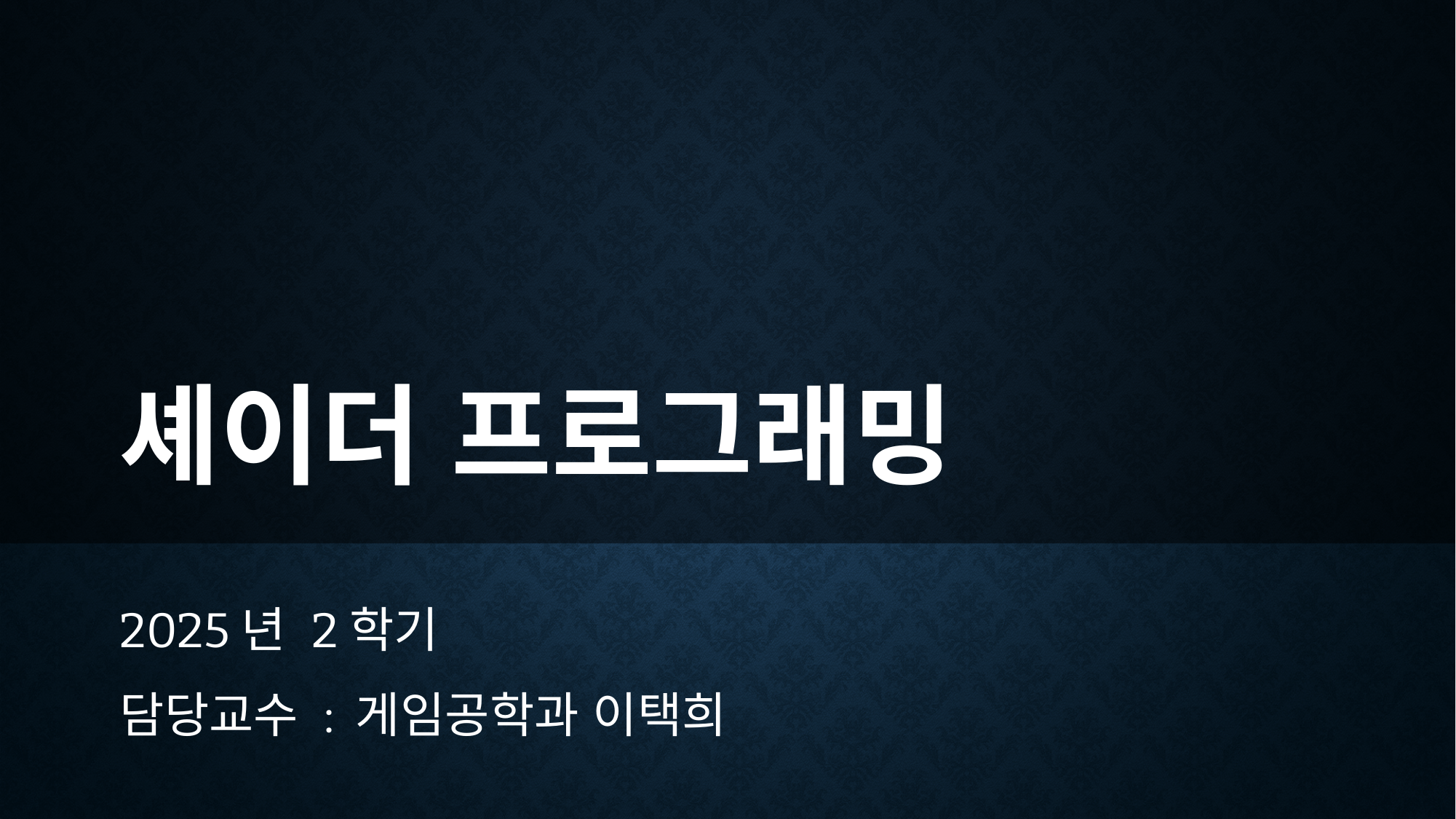

# 셰이더 프로그래밍
2025년 2학기
담당교수 : 게임공학과 이택희